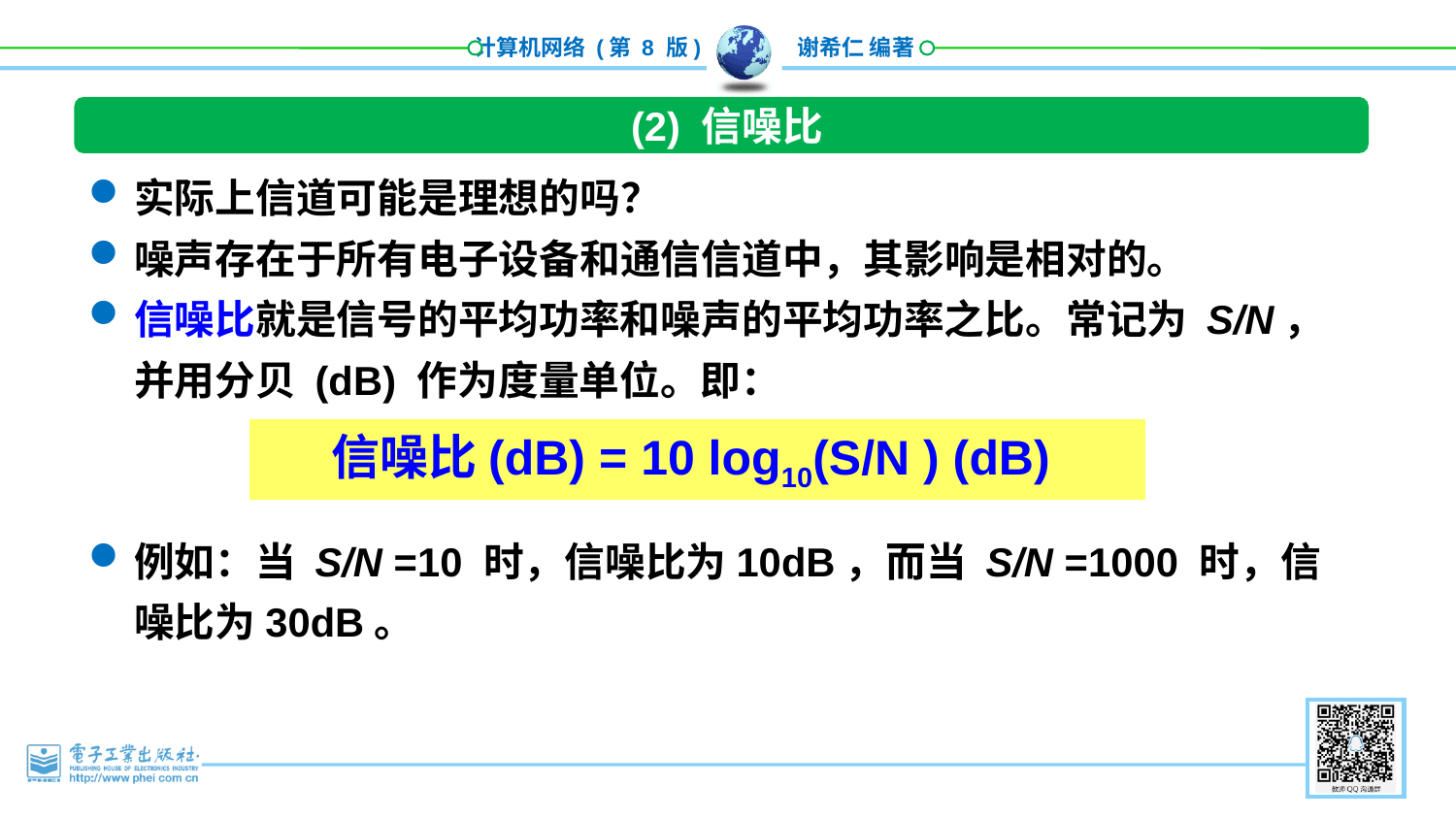

(2) 信噪比
实际上信道可能是理想的吗？
噪声存在于所有电子设备和通信信道中，其影响是相对的。
信噪比就是信号的平均功率和噪声的平均功率之比。常记为 S/N，并用分贝 (dB) 作为度量单位。即：

例如：当 S/N =10 时，信噪比为10dB，而当 S/N =1000 时，信噪比为30dB。

信噪比(dB) = 10 log10(S/N ) (dB)